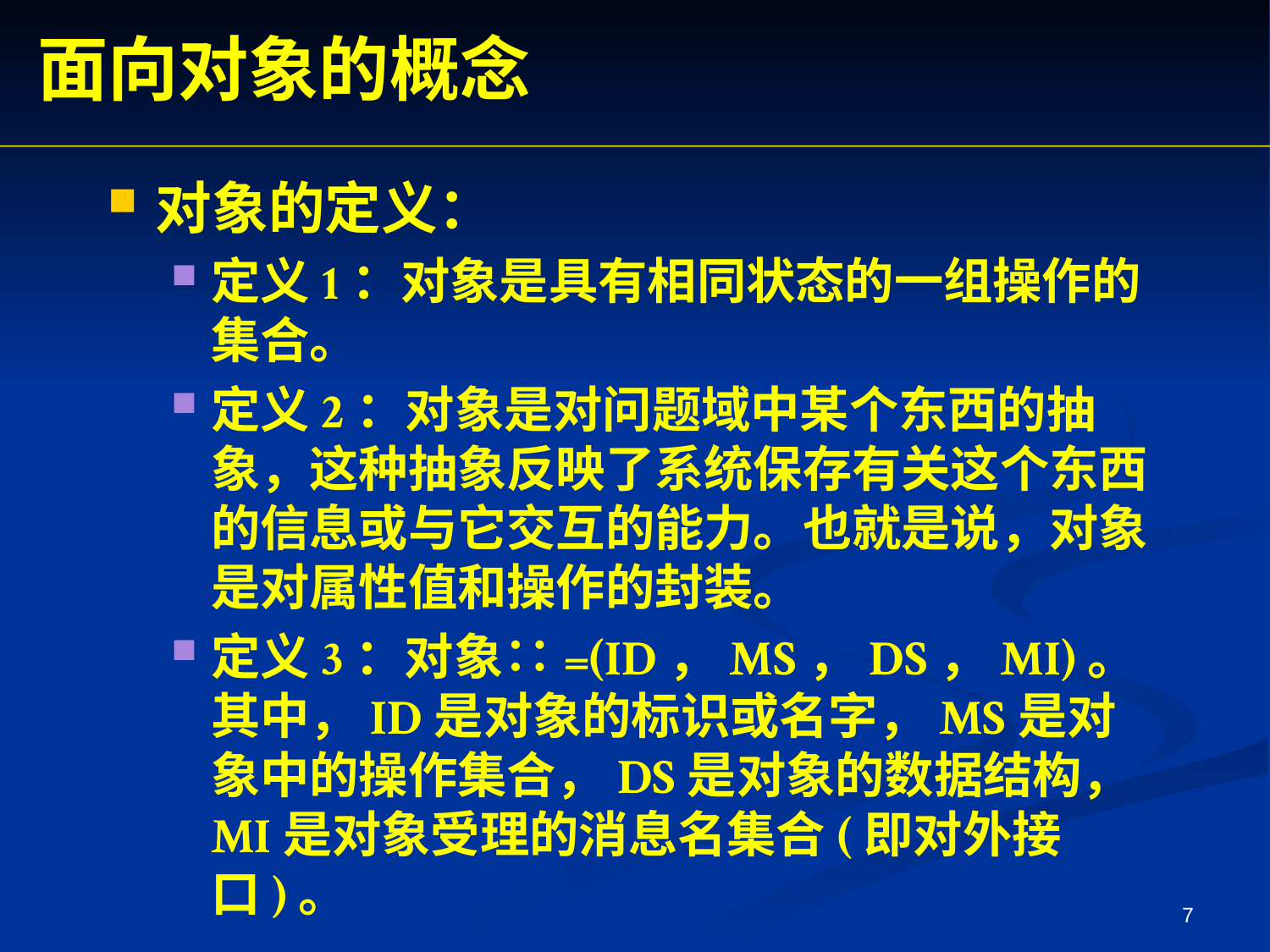

面向对象的概念

对象的定义：
定义1：对象是具有相同状态的一组操作的集合。
定义2：对象是对问题域中某个东西的抽象，这种抽象反映了系统保存有关这个东西的信息或与它交互的能力。也就是说，对象是对属性值和操作的封装。
定义3：对象∷=(ID，MS，DS，MI)。其中，ID是对象的标识或名字，MS是对象中的操作集合，DS是对象的数据结构，MI是对象受理的消息名集合(即对外接口)。
7